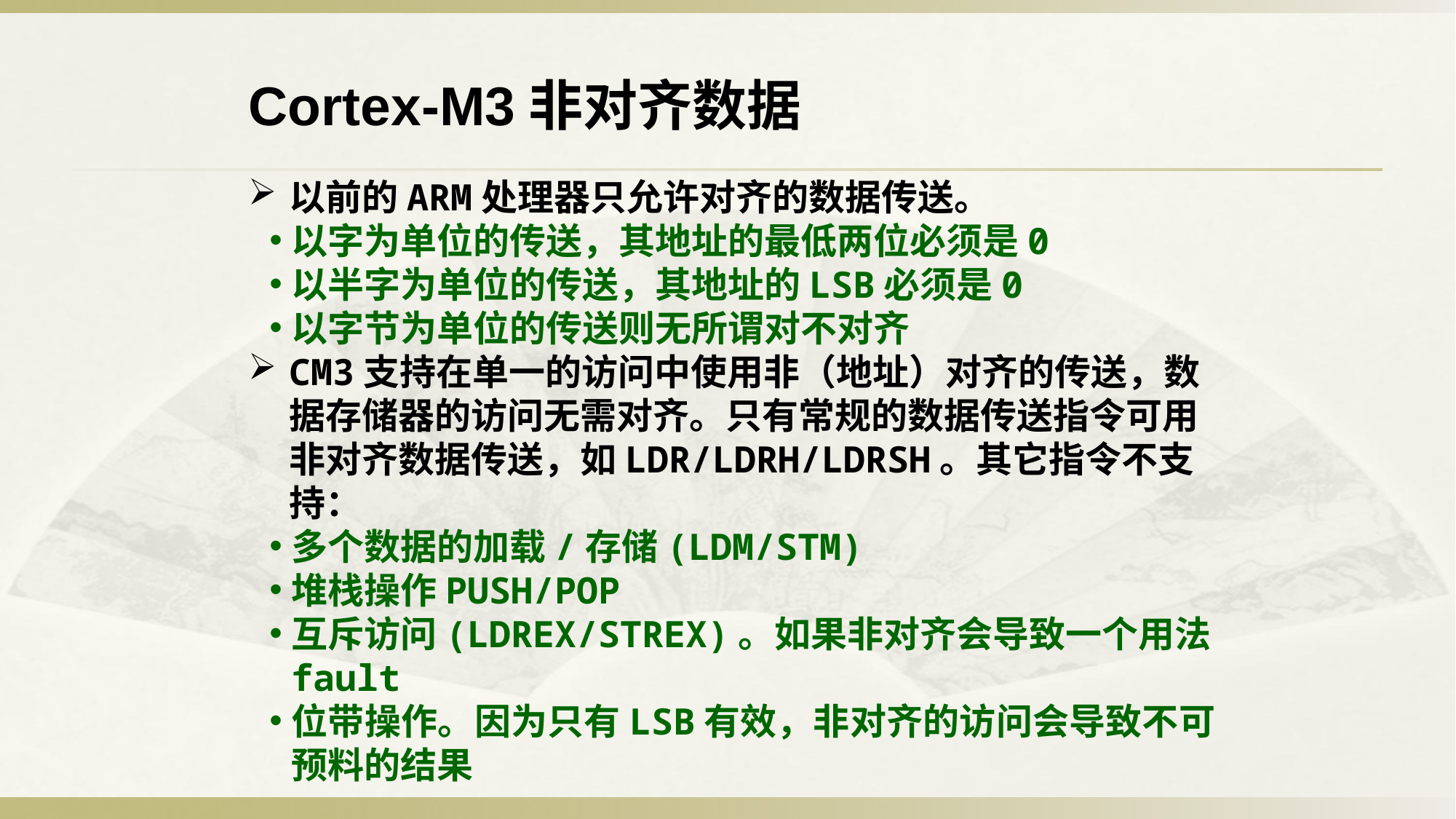

Cortex-M3非对齐数据
以前的ARM处理器只允许对齐的数据传送。
以字为单位的传送，其地址的最低两位必须是0
以半字为单位的传送，其地址的LSB必须是0
以字节为单位的传送则无所谓对不对齐
CM3支持在单一的访问中使用非（地址）对齐的传送，数据存储器的访问无需对齐。只有常规的数据传送指令可用非对齐数据传送，如LDR/LDRH/LDRSH。其它指令不支持：
多个数据的加载/存储(LDM/STM)
堆栈操作PUSH/POP
互斥访问(LDREX/STREX)。如果非对齐会导致一个用法fault
位带操作。因为只有LSB有效，非对齐的访问会导致不可预料的结果